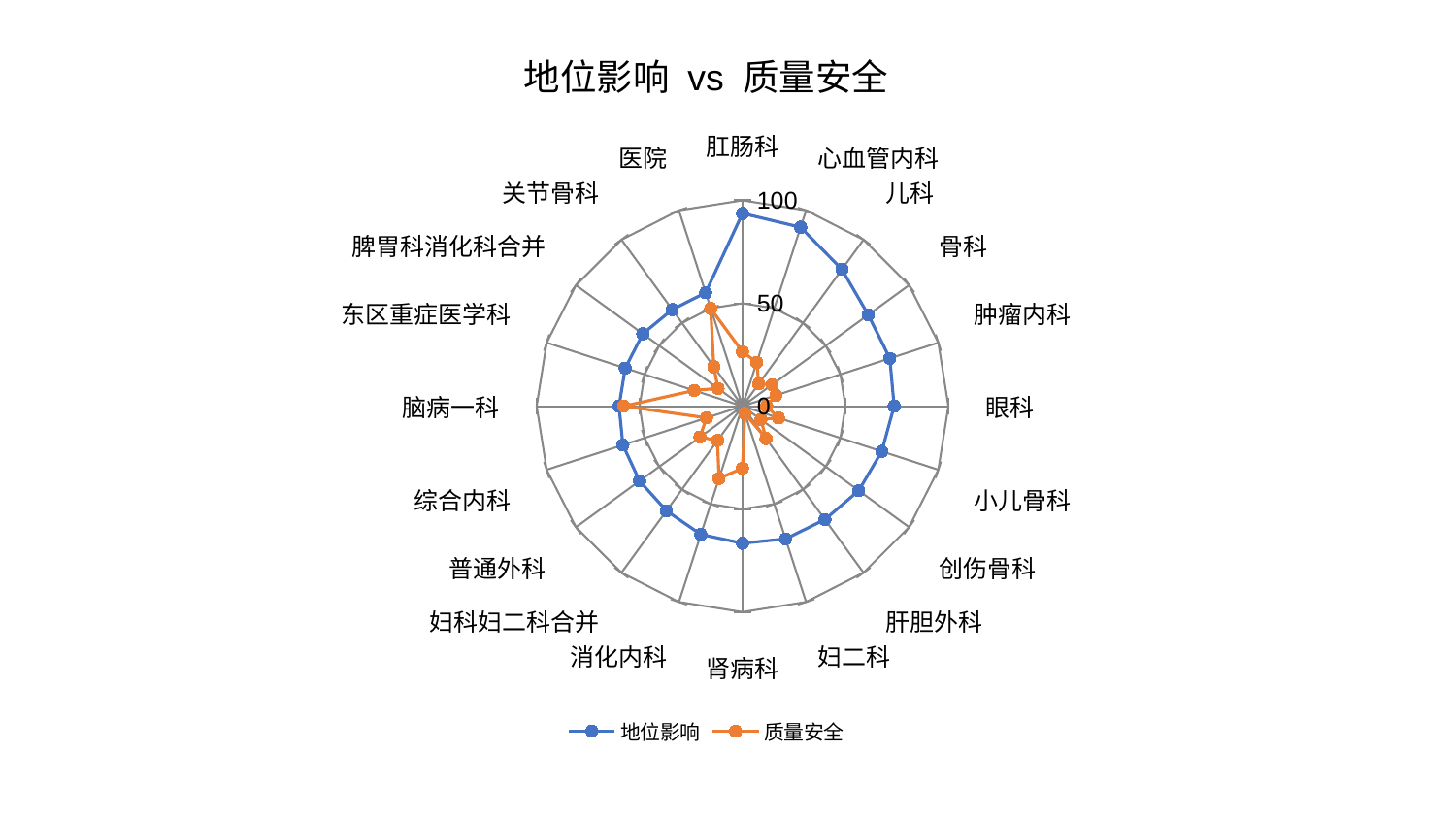

### Chart: 地位影响 vs 质量安全

| Category | 地位影响 | 质量安全 |
|---|---|---|
| 肛肠科 | 93.67206174541978 | 26.456840975458817 |
| 心血管内科 | 91.41502550907335 | 22.412824579721068 |
| 儿科 | 82.15233879411254 | 13.455465845385095 |
| 骨科 | 75.50021880745649 | 17.74146649550746 |
| 肿瘤内科 | 75.25650103107877 | 17.05650696489629 |
| 眼科 | 73.63951862400046 | 11.74729588371801 |
| 小儿骨科 | 71.11699946779014 | 18.334058710054542 |
| 创伤骨科 | 69.79077279652402 | 11.02504422762832 |
| 肝胆外科 | 68.07022455337196 | 19.468614838891174 |
| 妇二科 | 67.78816974349594 | 3.6783326476914313 |
| 肾病科 | 66.60361198957338 | 30.15050375530391 |
| 消化内科 | 65.53797484042722 | 36.91602864122024 |
| 妇科妇二科合并 | 62.83027682381964 | 20.608307457209577 |
| 普通外科 | 61.81741805034622 | 25.542933943757085 |
| 综合内科 | 61.08234113113313 | 18.35742127377258 |
| 脑病一科 | 59.98951555067151 | 57.71013197851139 |
| 东区重症医学科 | 59.90088437489007 | 24.681001204242385 |
| 脾胃科消化科合并 | 59.853368233394214 | 14.65045392797993 |
| 关节骨科 | 58.02907413285927 | 23.670104060335838 |
| 医院 | 57.98216617179628 | 49.92987611387931 |
75